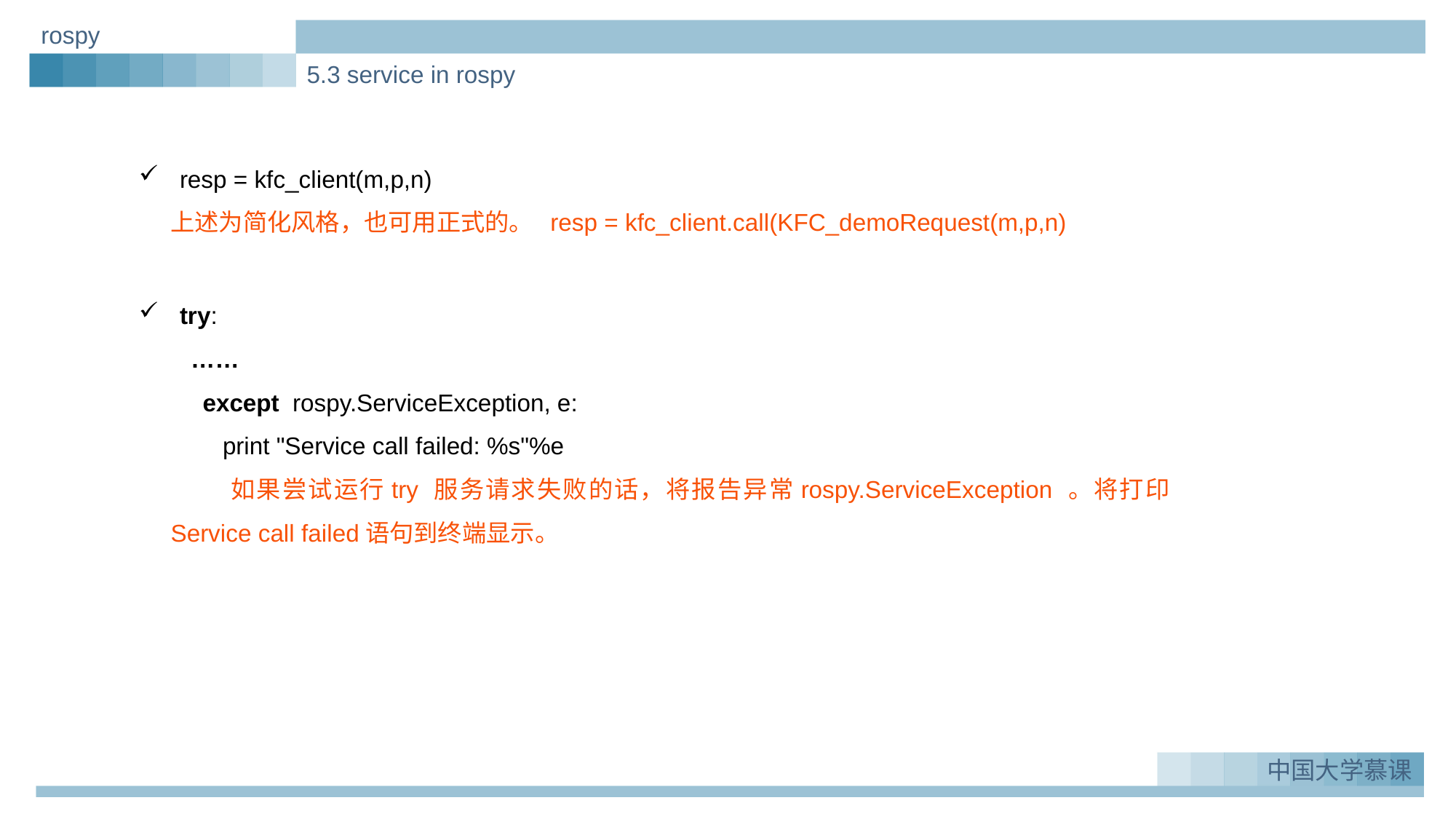

rospy
5.3 service in rospy

resp = kfc_client(m,p,n)
上述为简化风格，也可用正式的。  resp = kfc_client.call(KFC_demoRequest(m,p,n)

try:
   ……
except  rospy.ServiceException, e:
   print "Service call failed: %s"%e
   如果尝试运行try 服务请求失败的话，将报告异常rospy.ServiceException 。将打印Service call failed语句到终端显示。
实例一：Greeting_demo
1.
中国大学慕课